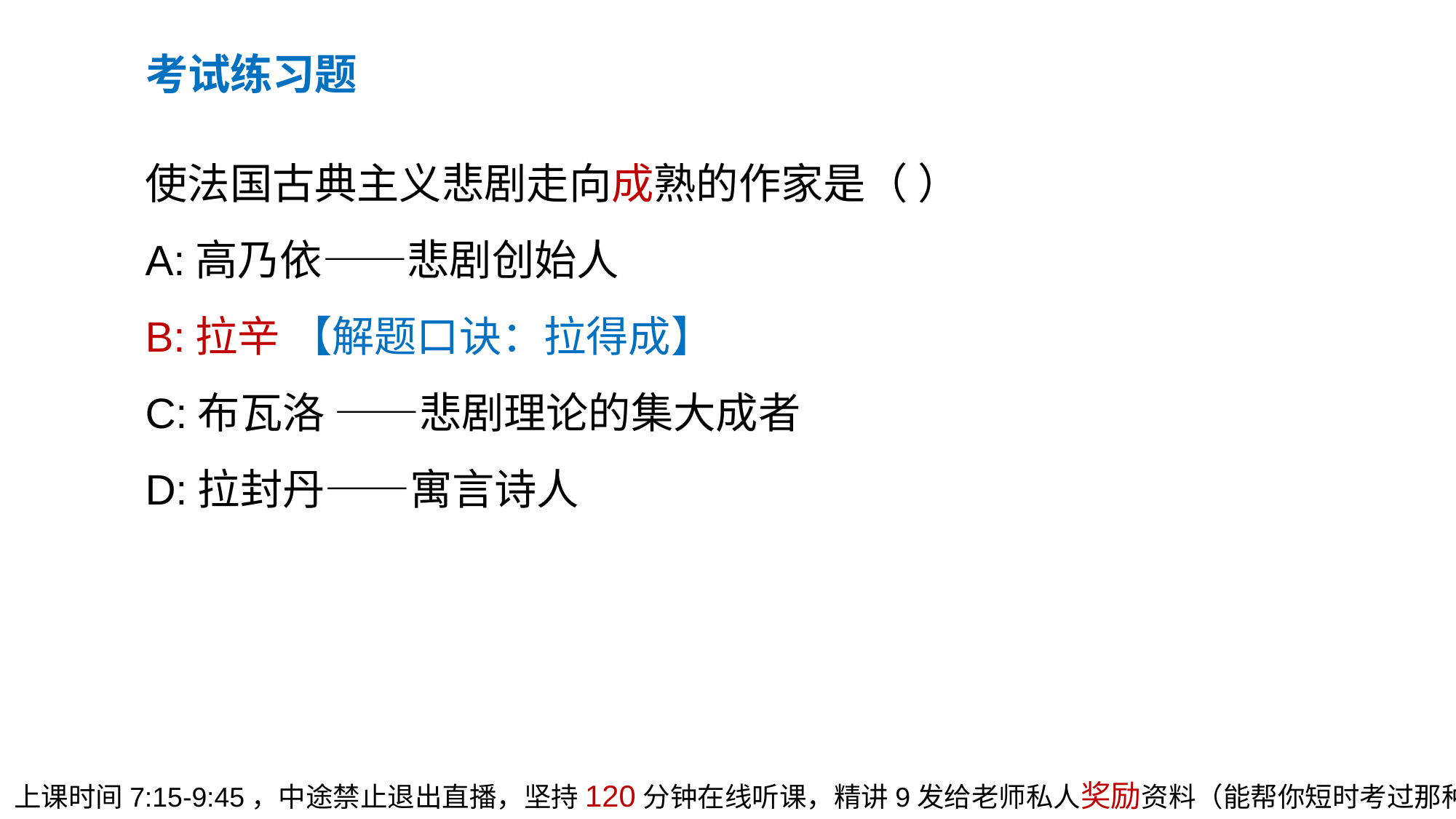

考试练习题
使法国古典主义悲剧走向成熟的作家是（ ）
A:高乃依——悲剧创始人
B:拉辛 【解题口诀：拉得成】
C:布瓦洛 ——悲剧理论的集大成者
D:拉封丹——寓言诗人